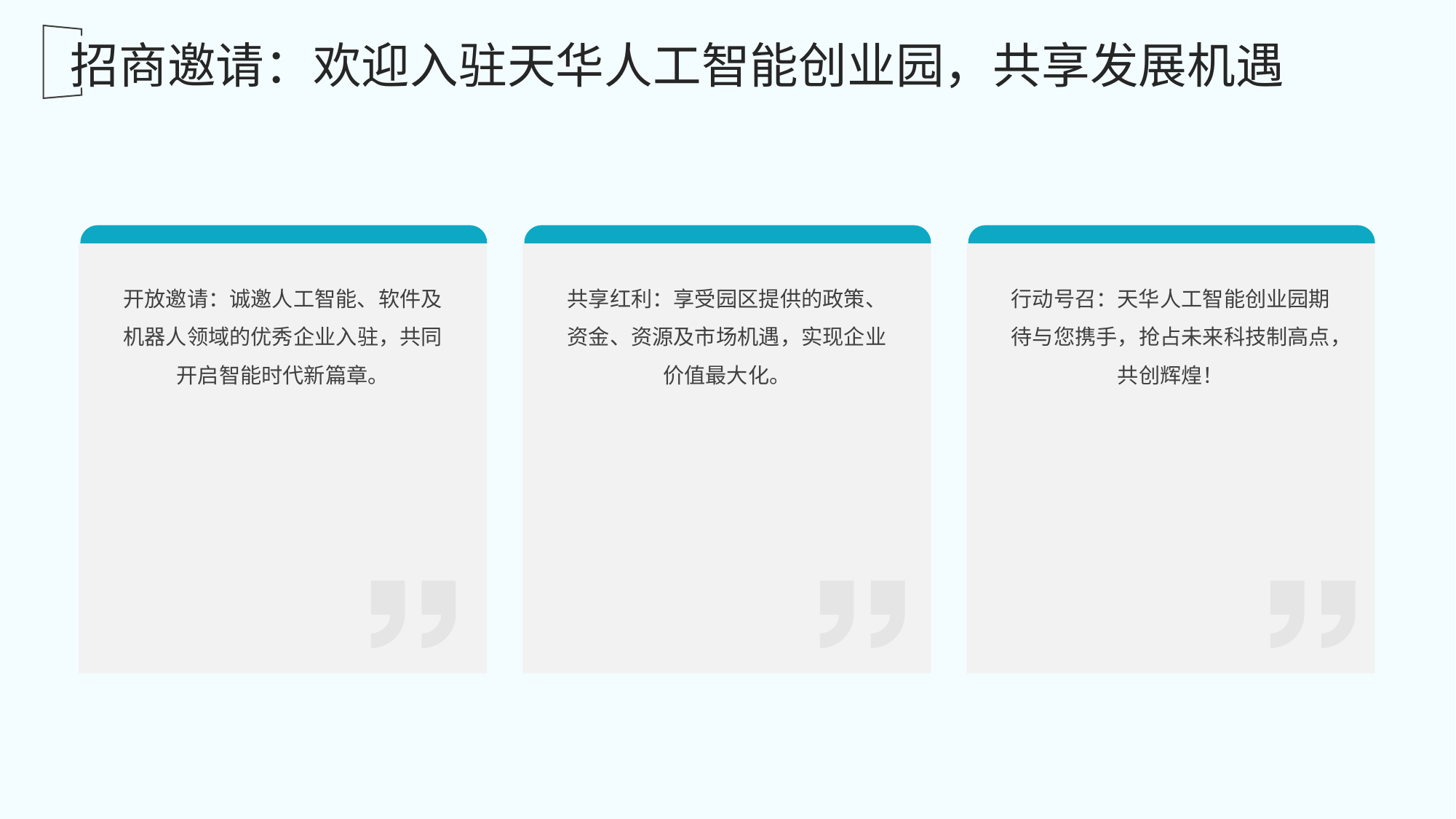

招商邀请：欢迎入驻天华人工智能创业园，共享发展机遇

开放邀请：诚邀人工智能、软件及机器人领域的优秀企业入驻，共同开启智能时代新篇章。
共享红利：享受园区提供的政策、资金、资源及市场机遇，实现企业价值最大化。
行动号召：天华人工智能创业园期待与您携手，抢占未来科技制高点，共创辉煌！